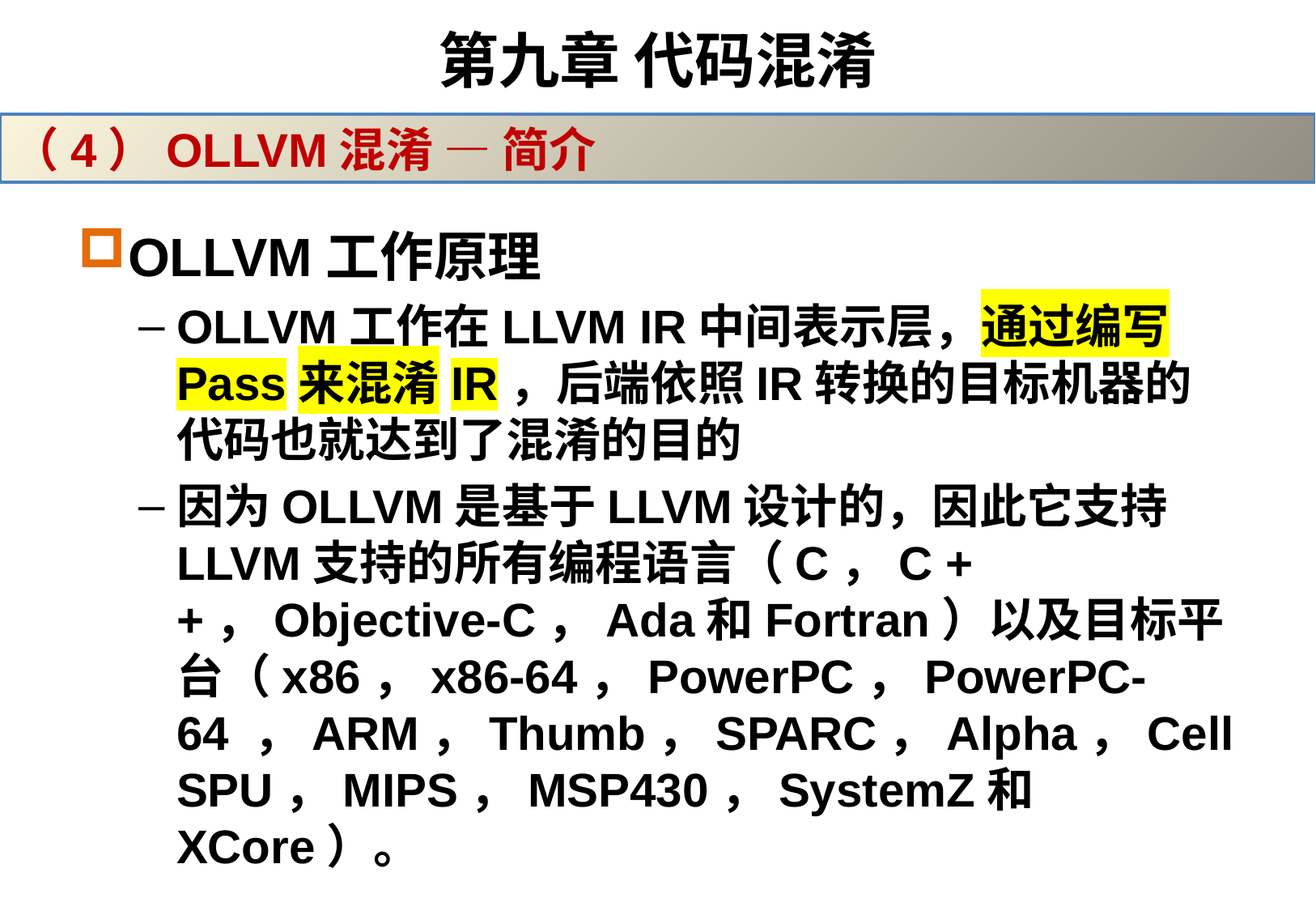

# 第九章 代码混淆
（4）OLLVM混淆 — 简介
OLLVM工作原理
OLLVM工作在LLVM IR中间表示层，通过编写Pass来混淆IR，后端依照IR转换的目标机器的代码也就达到了混淆的目的
因为OLLVM是基于LLVM设计的，因此它支持LLVM支持的所有编程语言（C，C ++，Objective-C，Ada和Fortran）以及目标平台（x86，x86-64，PowerPC，PowerPC-64 ，ARM，Thumb，SPARC，Alpha，CellSPU，MIPS，MSP430，SystemZ和XCore）。